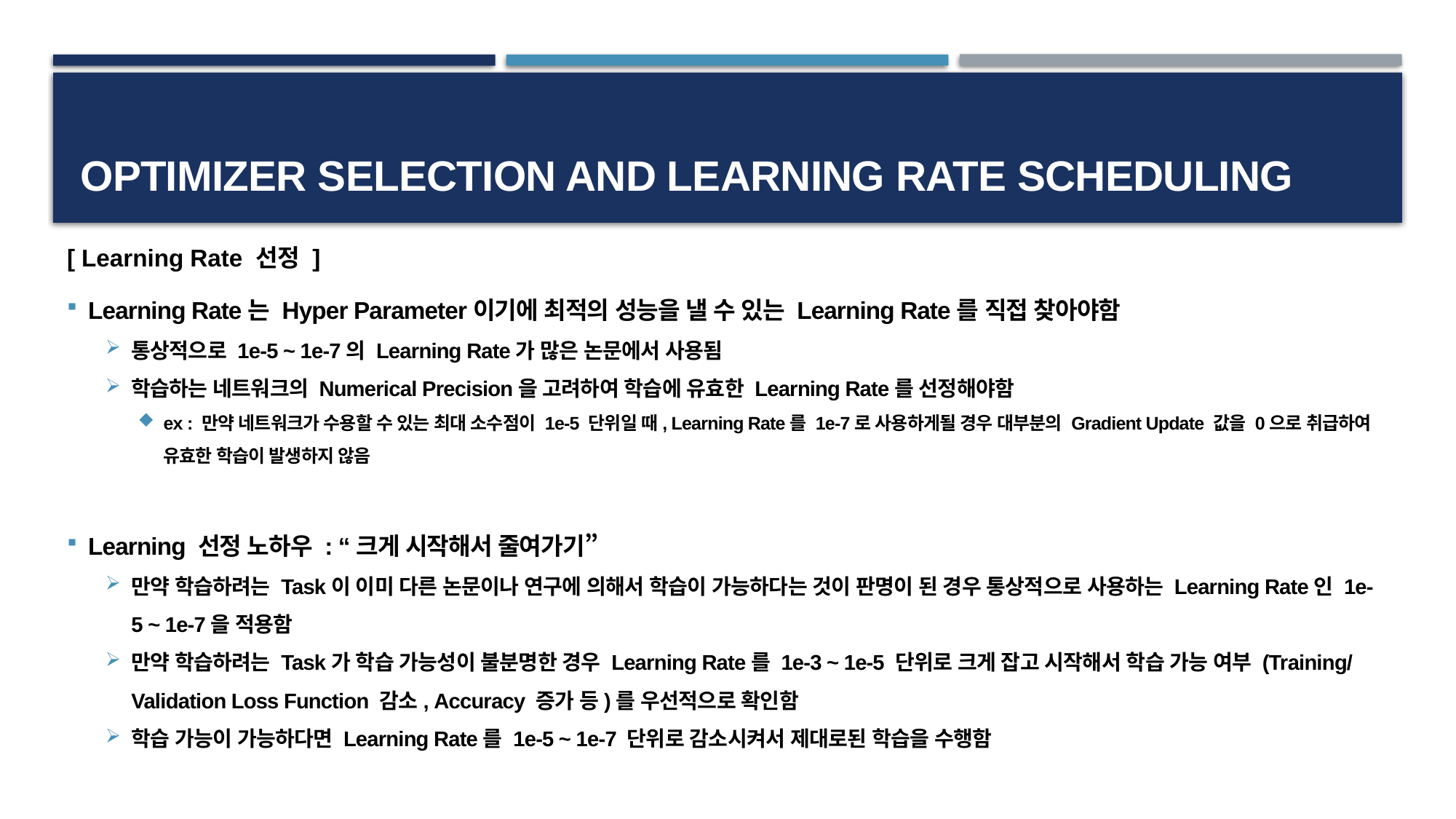

# Optimizer Selection and Learning Rate Scheduling
[ Learning Rate 선정 ]
Learning Rate는 Hyper Parameter이기에 최적의 성능을 낼 수 있는 Learning Rate를 직접 찾아야함
통상적으로 1e-5 ~ 1e-7의 Learning Rate가 많은 논문에서 사용됨
학습하는 네트워크의 Numerical Precision을 고려하여 학습에 유효한 Learning Rate를 선정해야함
ex : 만약 네트워크가 수용할 수 있는 최대 소수점이 1e-5 단위일 때, Learning Rate를 1e-7로 사용하게될 경우 대부분의 Gradient Update 값을 0으로 취급하여 유효한 학습이 발생하지 않음

Learning 선정 노하우 : “크게 시작해서 줄여가기”
만약 학습하려는 Task이 이미 다른 논문이나 연구에 의해서 학습이 가능하다는 것이 판명이 된 경우 통상적으로 사용하는 Learning Rate인 1e-5 ~ 1e-7을 적용함
만약 학습하려는 Task가 학습 가능성이 불분명한 경우 Learning Rate를 1e-3 ~ 1e-5 단위로 크게 잡고 시작해서 학습 가능 여부 (Training/Validation Loss Function 감소, Accuracy 증가 등)를 우선적으로 확인함
학습 가능이 가능하다면 Learning Rate를 1e-5 ~ 1e-7 단위로 감소시켜서 제대로된 학습을 수행함